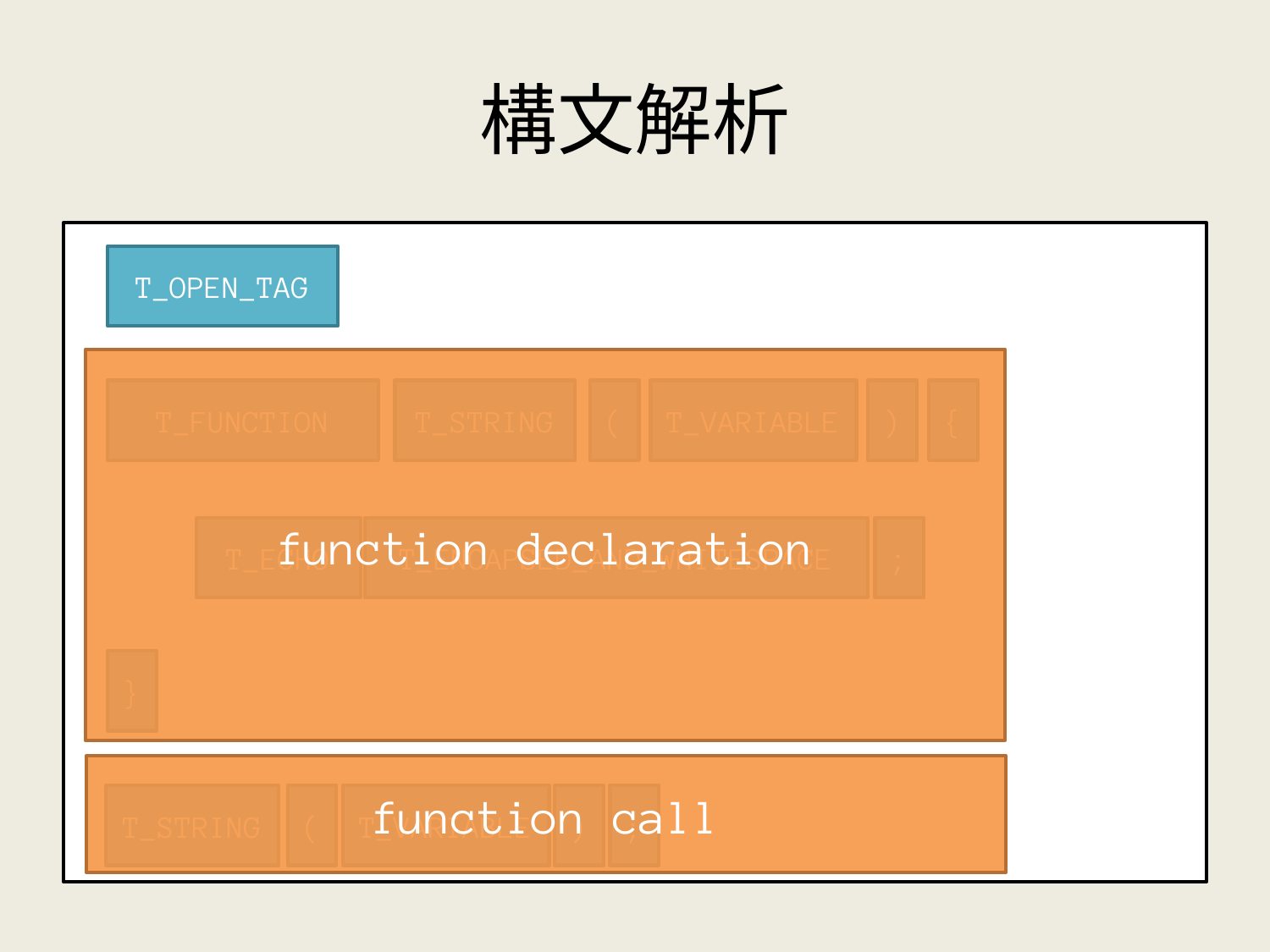

# 構文解析

T_OPEN_TAG
function declaration
T_FUNCTION
T_STRING
(
T_VARIABLE
)
{
T_ENCAPSED_AND_WHITESPACE
;
T_ECHO
}
function call
T_STRING
(
T_VARIABLE
)
;